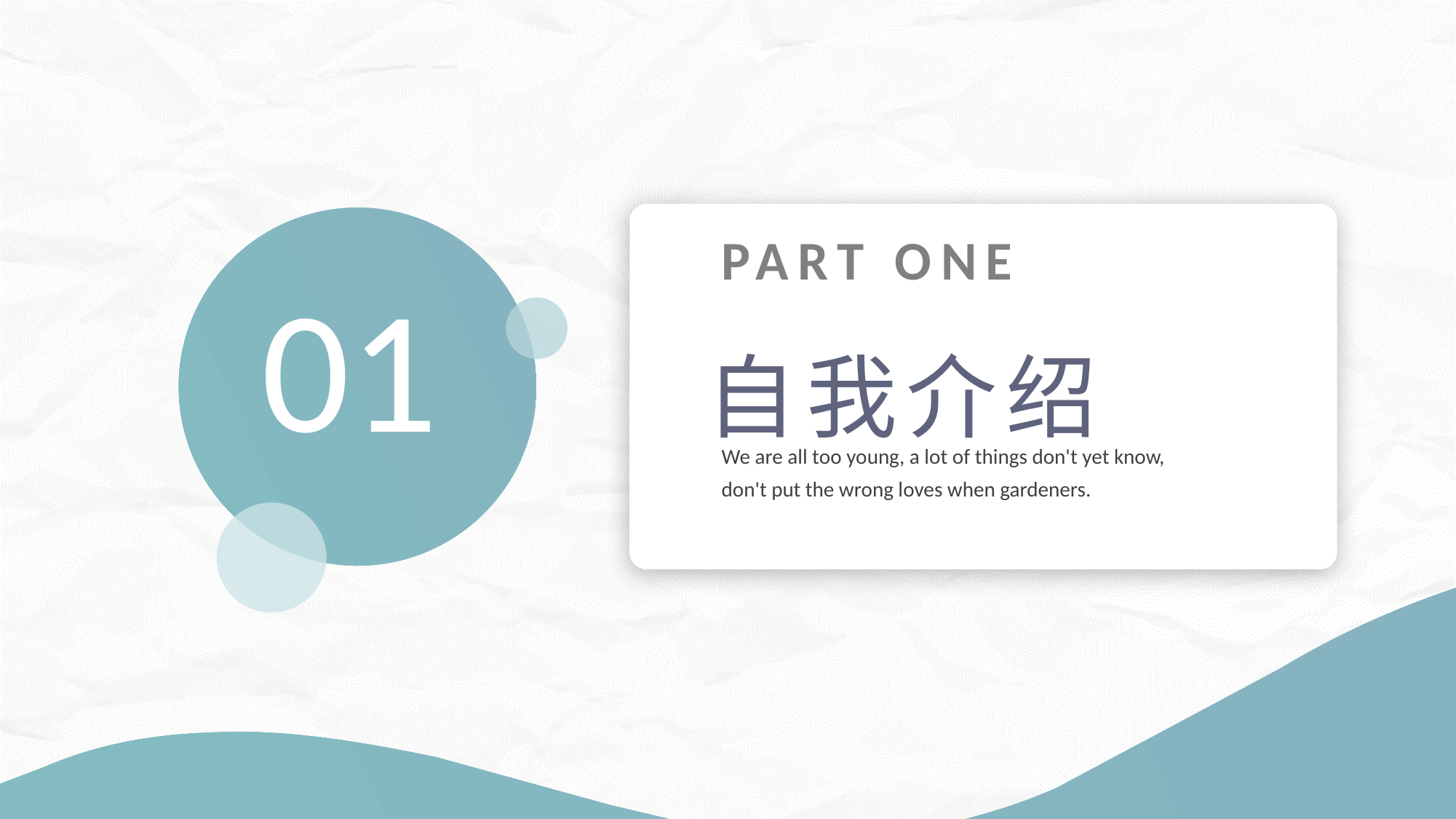

PART ONE
自我介绍
We are all too young, a lot of things don't yet know, don't put the wrong loves when gardeners.

01